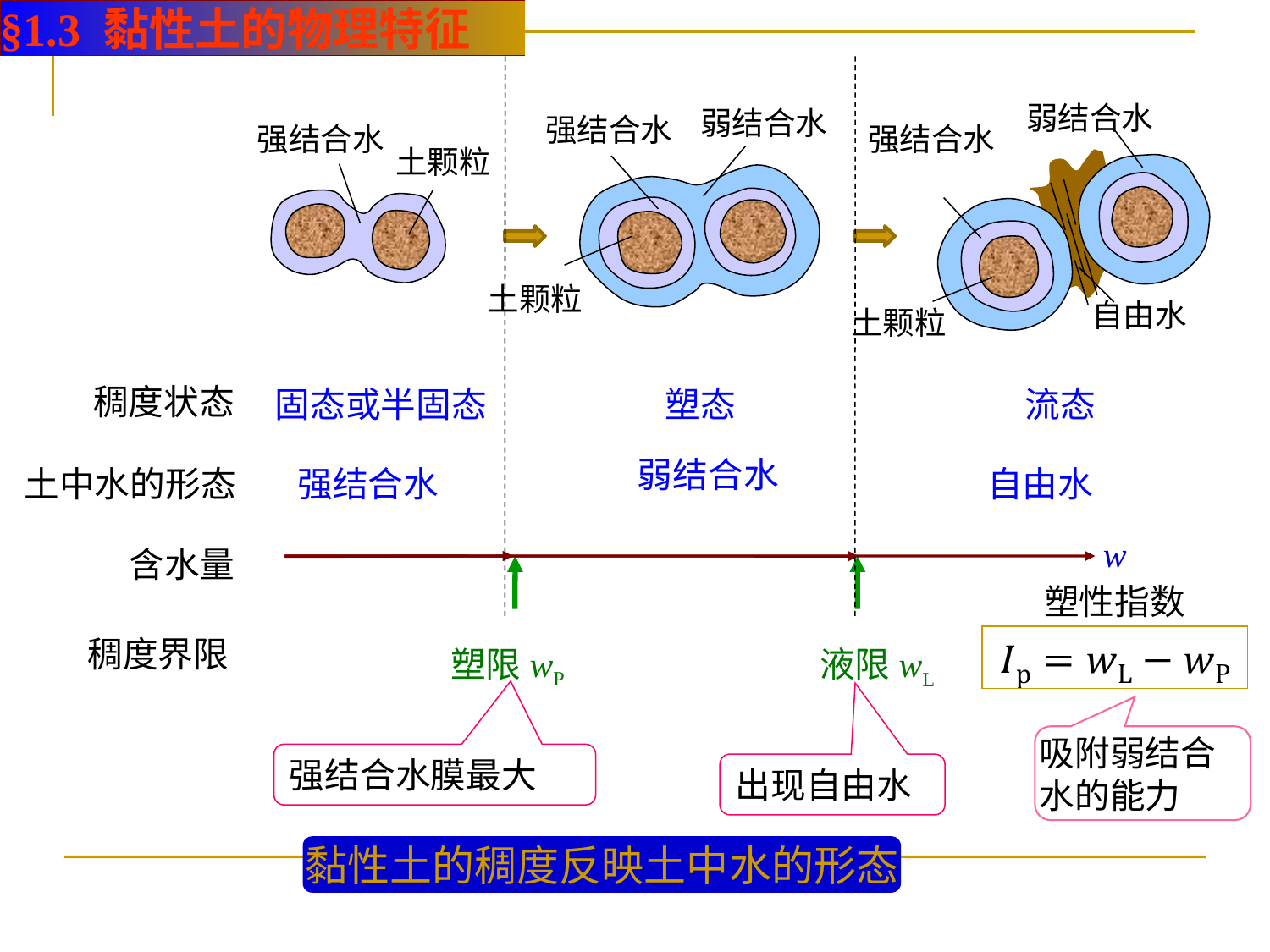

§1.3 黏性土的物理特征
弱结合水
强结合水

自由水
土颗粒
弱结合水
强结合水

土颗粒
强结合水
土颗粒

固态或半固态
塑态
流态
稠度状态
弱结合水
强结合水
自由水
土中水的形态
w
含水量

塑性指数

稠度界限
塑限wP
液限wL
吸附弱结合水的能力
强结合水膜最大
出现自由水
黏性土的稠度反映土中水的形态
20